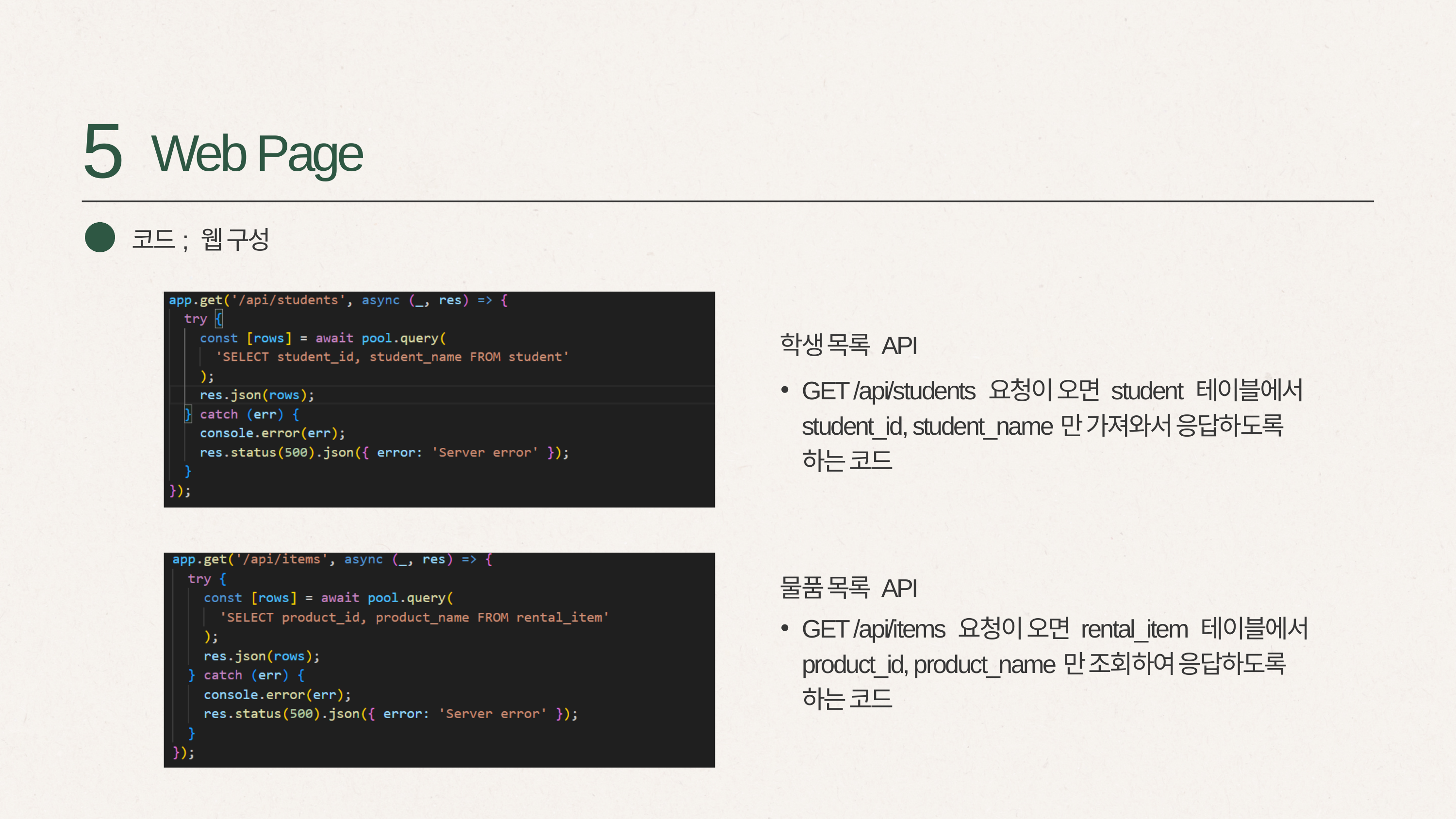

5
Web Page

코드; 웹 구성

학생 목록 API
GET /api/students 요청이 오면 student 테이블에서 student_id, student_name만 가져와서 응답하도록 하는 코드

물품 목록 API
GET /api/items 요청이 오면 rental_item 테이블에서 product_id, product_name만 조회하여 응답하도록 하는 코드